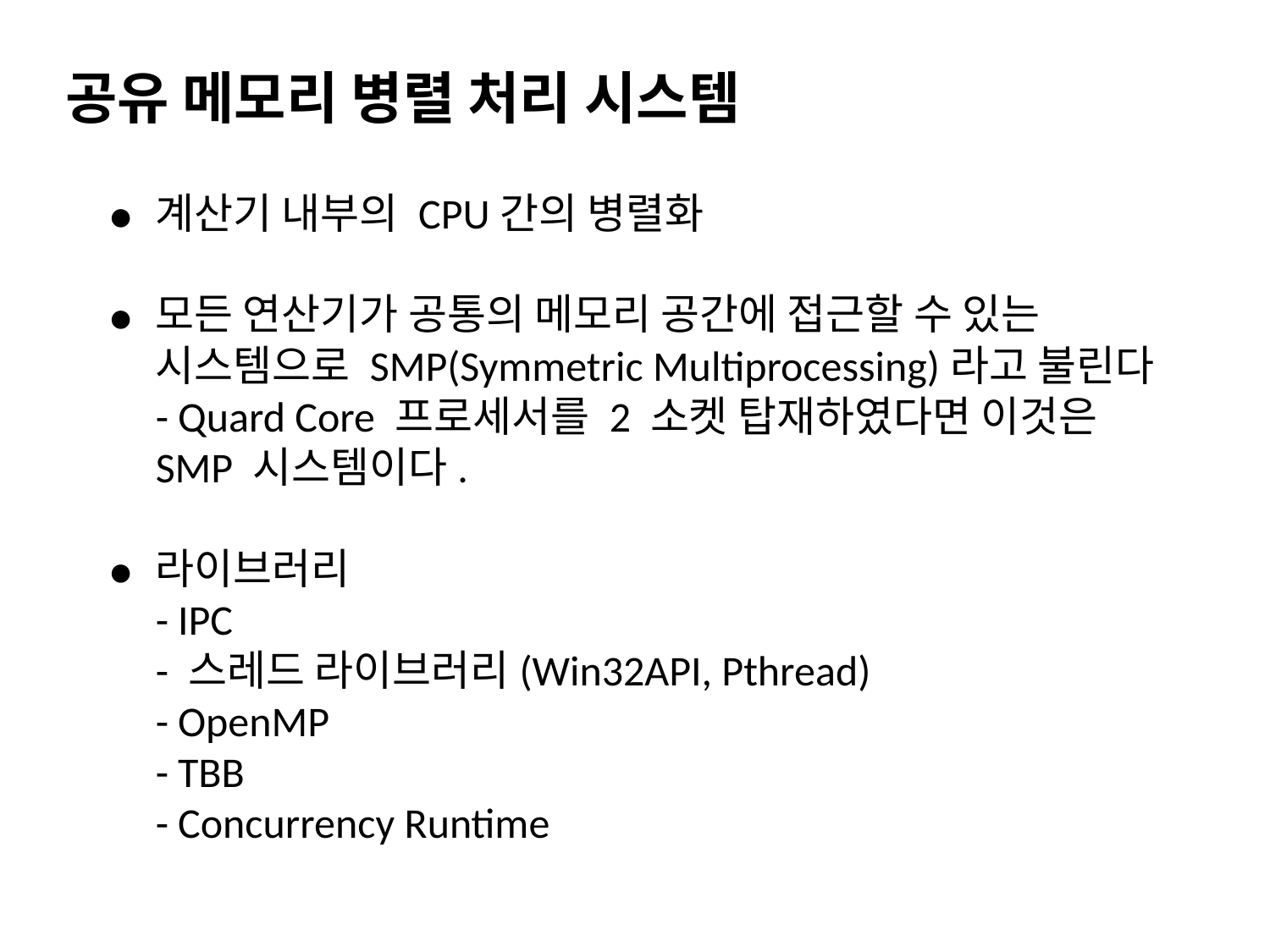

공유 메모리 병렬 처리 시스템
계산기 내부의 CPU간의 병렬화
모든 연산기가 공통의 메모리 공간에 접근할 수 있는 시스템으로 SMP(Symmetric Multiprocessing)라고 불린다
- Quard Core 프로세서를 2 소켓 탑재하였다면 이것은 SMP 시스템이다.
라이브러리
- IPC
- 스레드 라이브러리(Win32API, Pthread)
- OpenMP
- TBB
- Concurrency Runtime